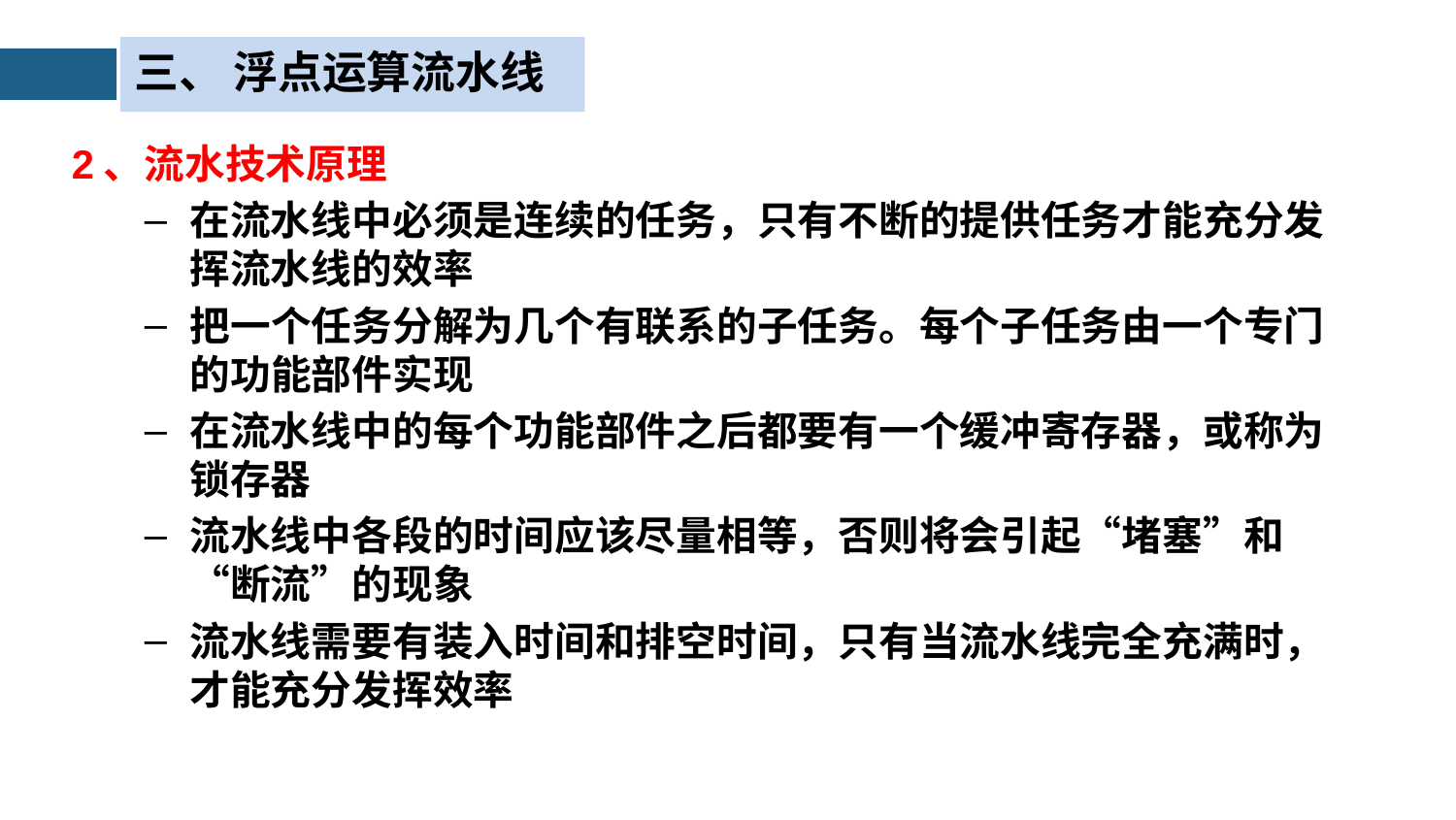

三、 浮点运算流水线
2、流水技术原理
在流水线中必须是连续的任务，只有不断的提供任务才能充分发挥流水线的效率
把一个任务分解为几个有联系的子任务。每个子任务由一个专门的功能部件实现
在流水线中的每个功能部件之后都要有一个缓冲寄存器，或称为锁存器
流水线中各段的时间应该尽量相等，否则将会引起“堵塞”和“断流”的现象
流水线需要有装入时间和排空时间，只有当流水线完全充满时，才能充分发挥效率